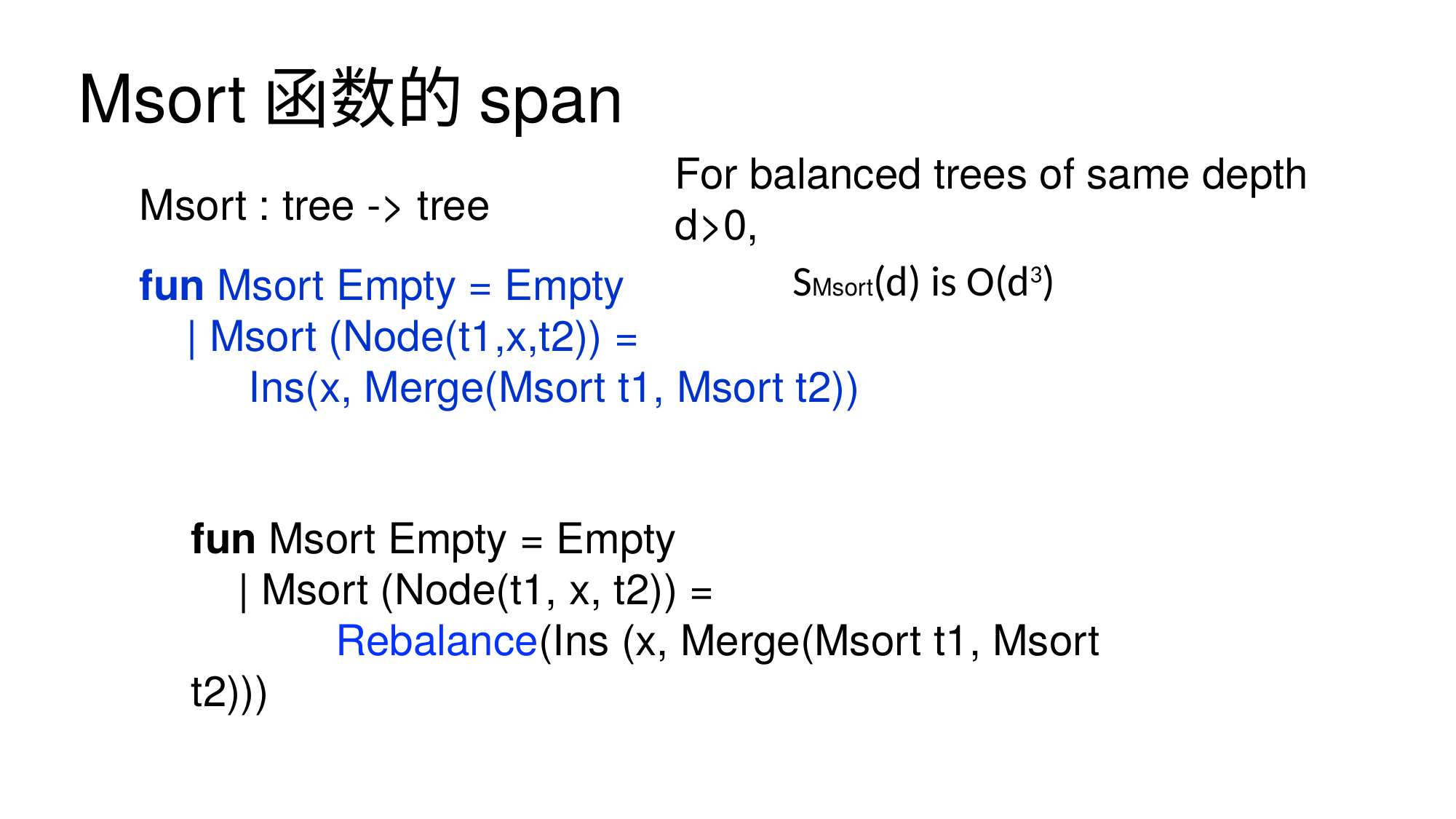

# Msort函数的span
For balanced trees of same depth d>0,
Msort : tree -> tree
fun Msort Empty = Empty
    | Msort (Node(t1,x,t2)) =
	Ins(x, Merge(Msort t1, Msort t2))
SMsort(d) is O(d3)
fun Msort Empty = Empty
    | Msort (Node(t1, x, t2)) =
	   Rebalance(Ins (x, Merge(Msort t1, Msort t2)))